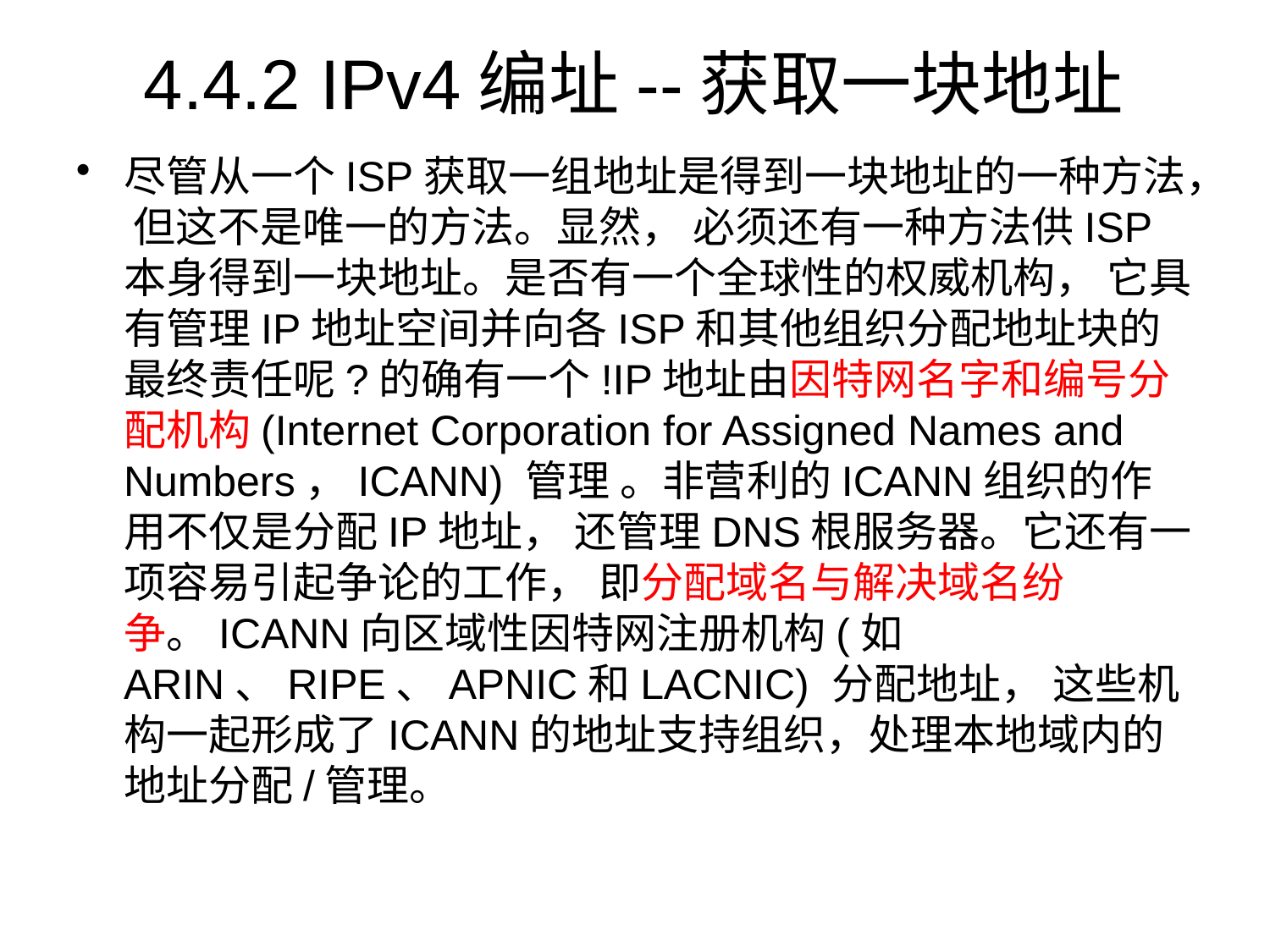

# 4.4.2 IPv4编址--获取一块地址
尽管从一个ISP获取一组地址是得到一块地址的一种方法， 但这不是唯一的方法。显然， 必须还有一种方法供ISP本身得到一块地址。是否有一个全球性的权威机构， 它具有管理IP地址空间并向各ISP和其他组织分配地址块的最终责任呢?的确有一个!IP地址由因特网名字和编号分配机构(Internet Corporation for Assigned Names and Numbers，ICANN) 管理 。非营利的ICANN组织的作用不仅是分配IP地址， 还管理DNS根服务器。它还有一项容易引起争论的工作， 即分配域名与解决域名纷争。ICANN向区域性因特网注册机构(如ARIN、RIPE、APNIC和LACNIC) 分配地址， 这些机构一起形成了ICANN的地址支持组织，处理本地域内的地址分配/管理。